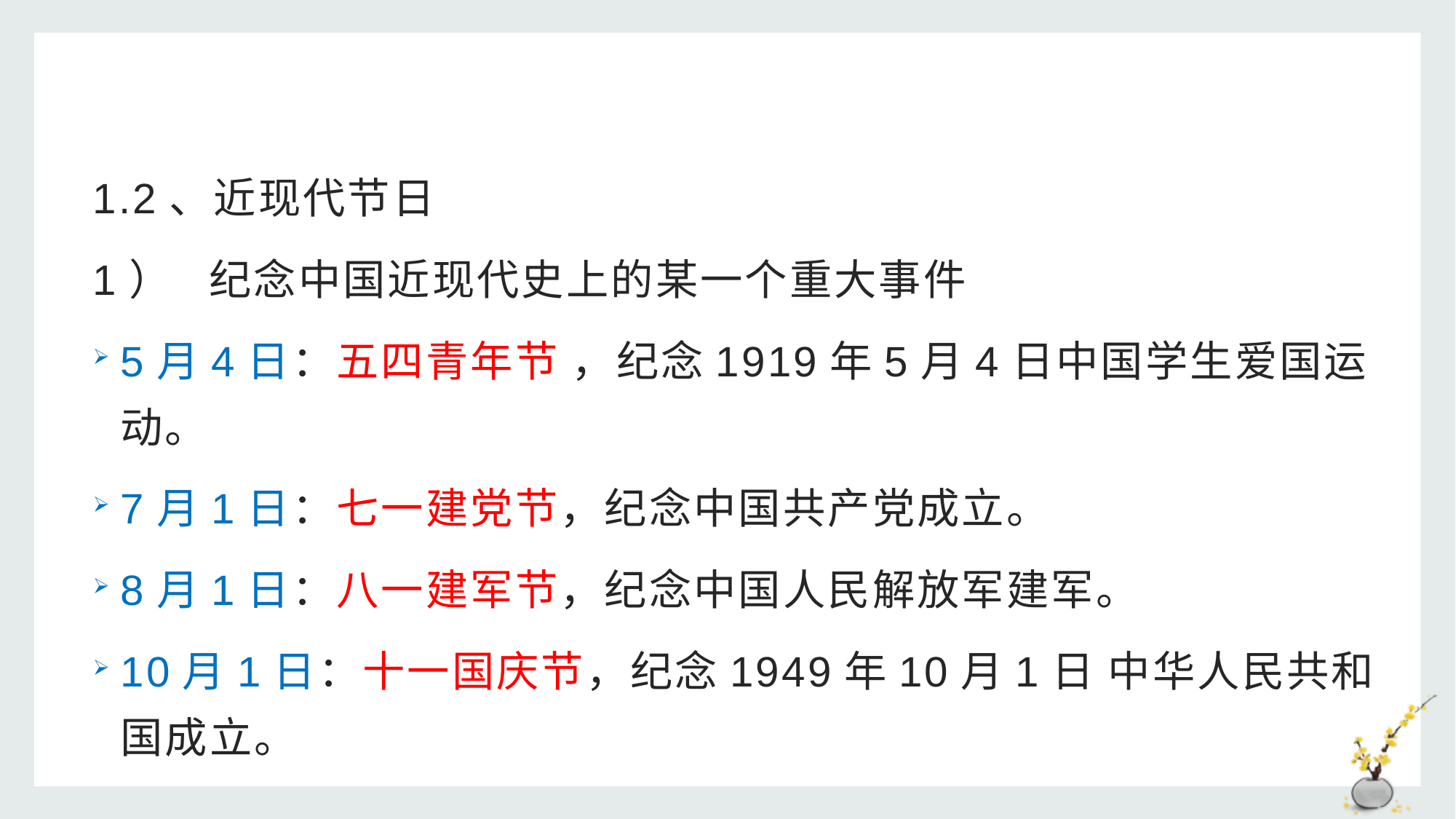

1.2、近现代节日
1）   纪念中国近现代史上的某一个重大事件
5月4日：五四青年节 ，纪念1919年5月4日中国学生爱国运动。
7月1日：七一建党节，纪念中国共产党成立。
8月1日：八一建军节，纪念中国人民解放军建军。
10月1日：十一国庆节，纪念1949年10月1日 中华人民共和国成立。